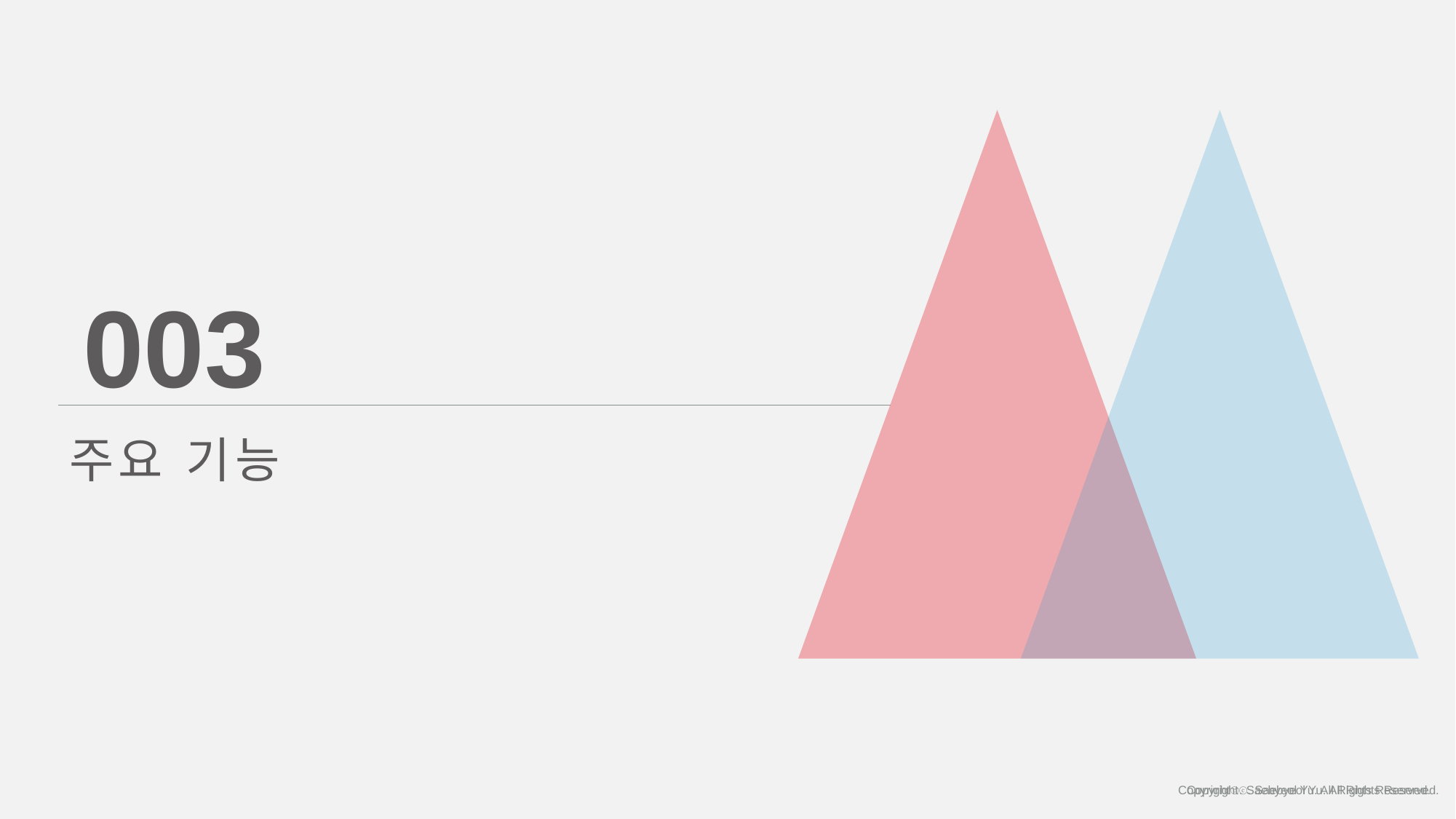

003
주요 기능
Copyrightⓒ. Saebyeol Yu. All Rights Reserved.